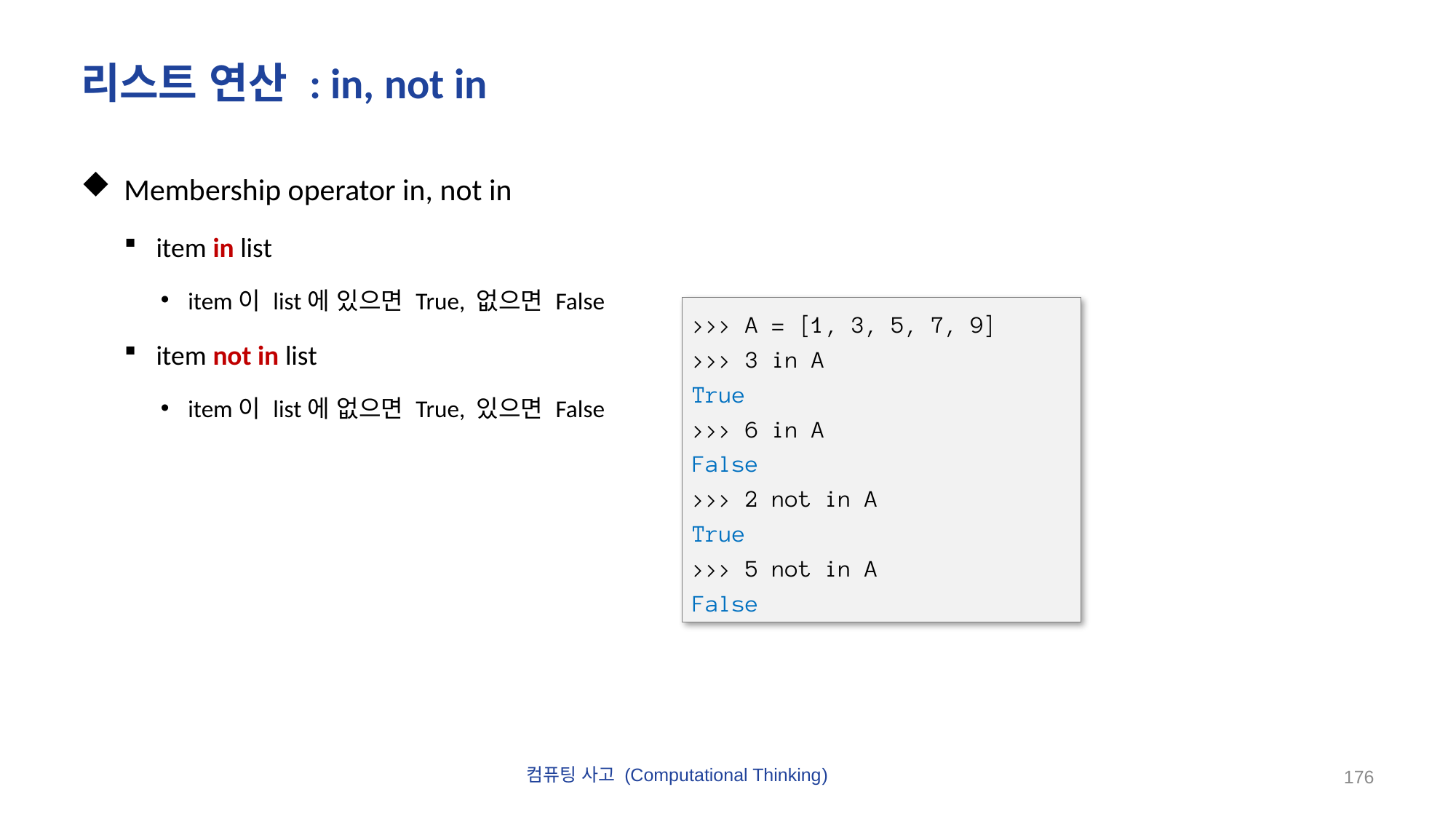

# 리스트 연산 : in, not in
Membership operator in, not in
item in list
item이 list에 있으면 True, 없으면 False
item not in list
item이 list에 없으면 True, 있으면 False

>>> A = [1, 3, 5, 7, 9]
>>> 3 in A
True
>>> 6 in A
False
>>> 2 not in A
True
>>> 5 not in A
False